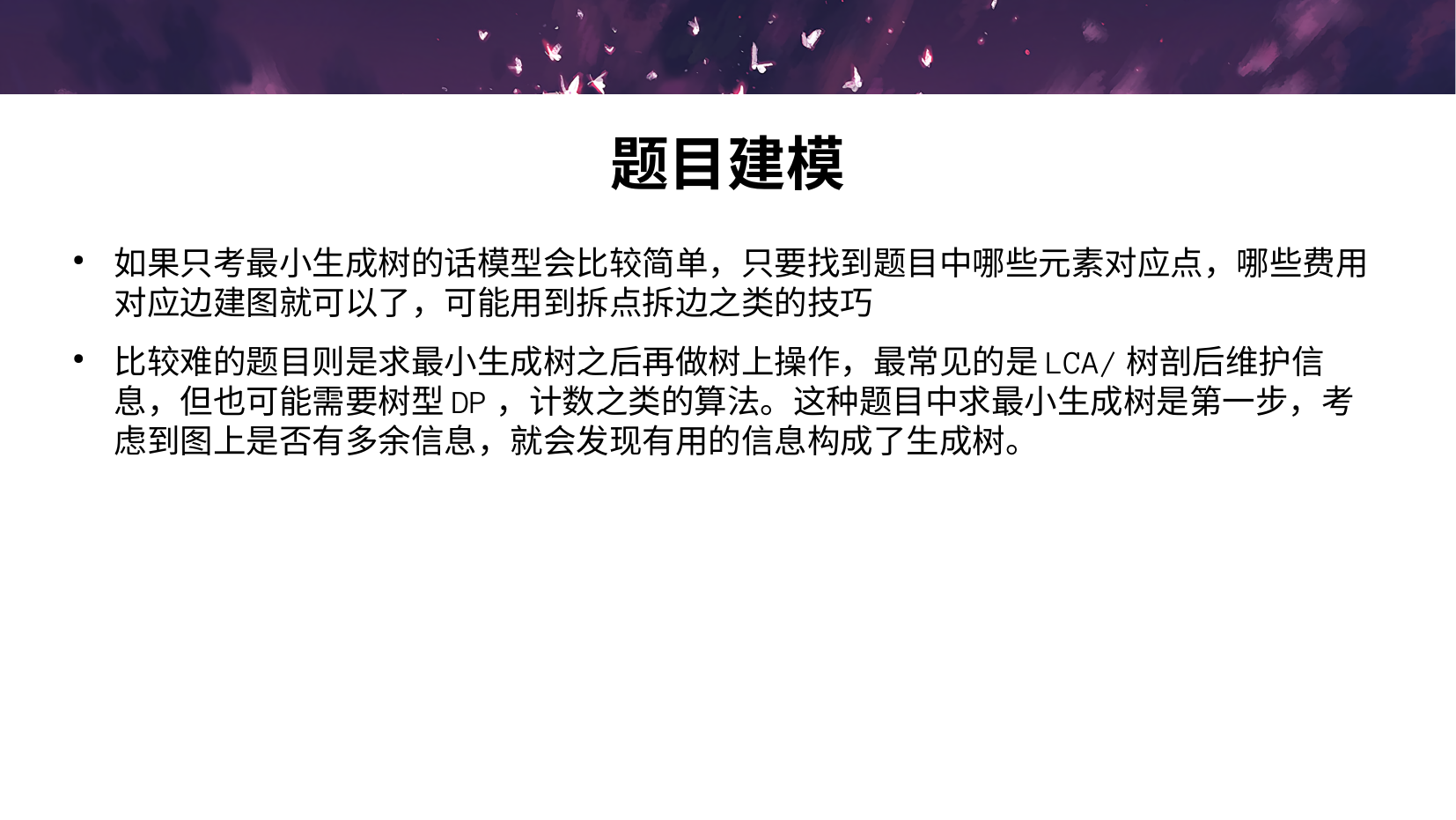

# 题目建模
如果只考最小生成树的话模型会比较简单，只要找到题目中哪些元素对应点，哪些费用对应边建图就可以了，可能用到拆点拆边之类的技巧
比较难的题目则是求最小生成树之后再做树上操作，最常见的是LCA/树剖后维护信息，但也可能需要树型DP，计数之类的算法。这种题目中求最小生成树是第一步，考虑到图上是否有多余信息，就会发现有用的信息构成了生成树。